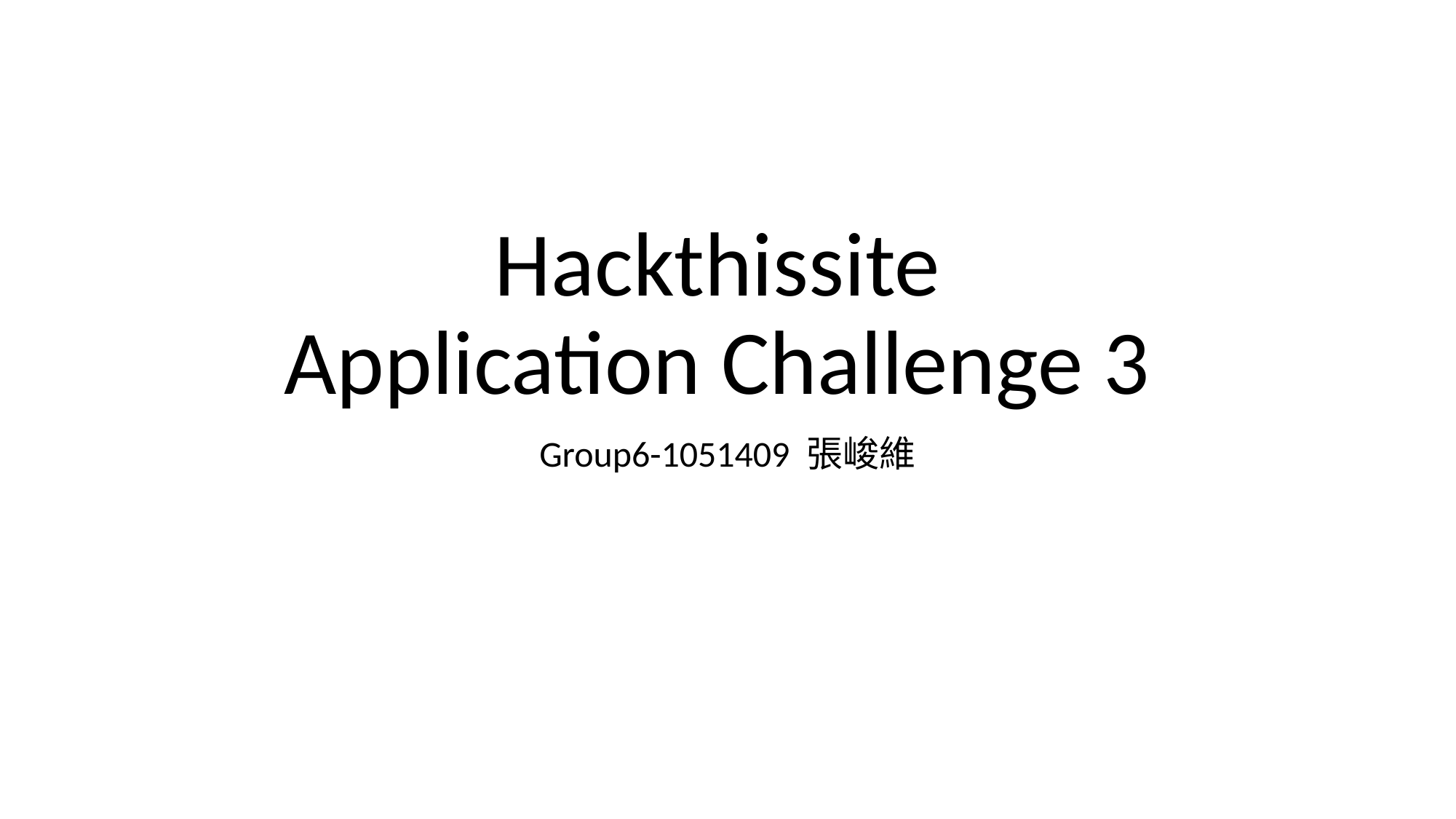

# Hackthissite Application Challenge 3
Group6-1051409 張峻維